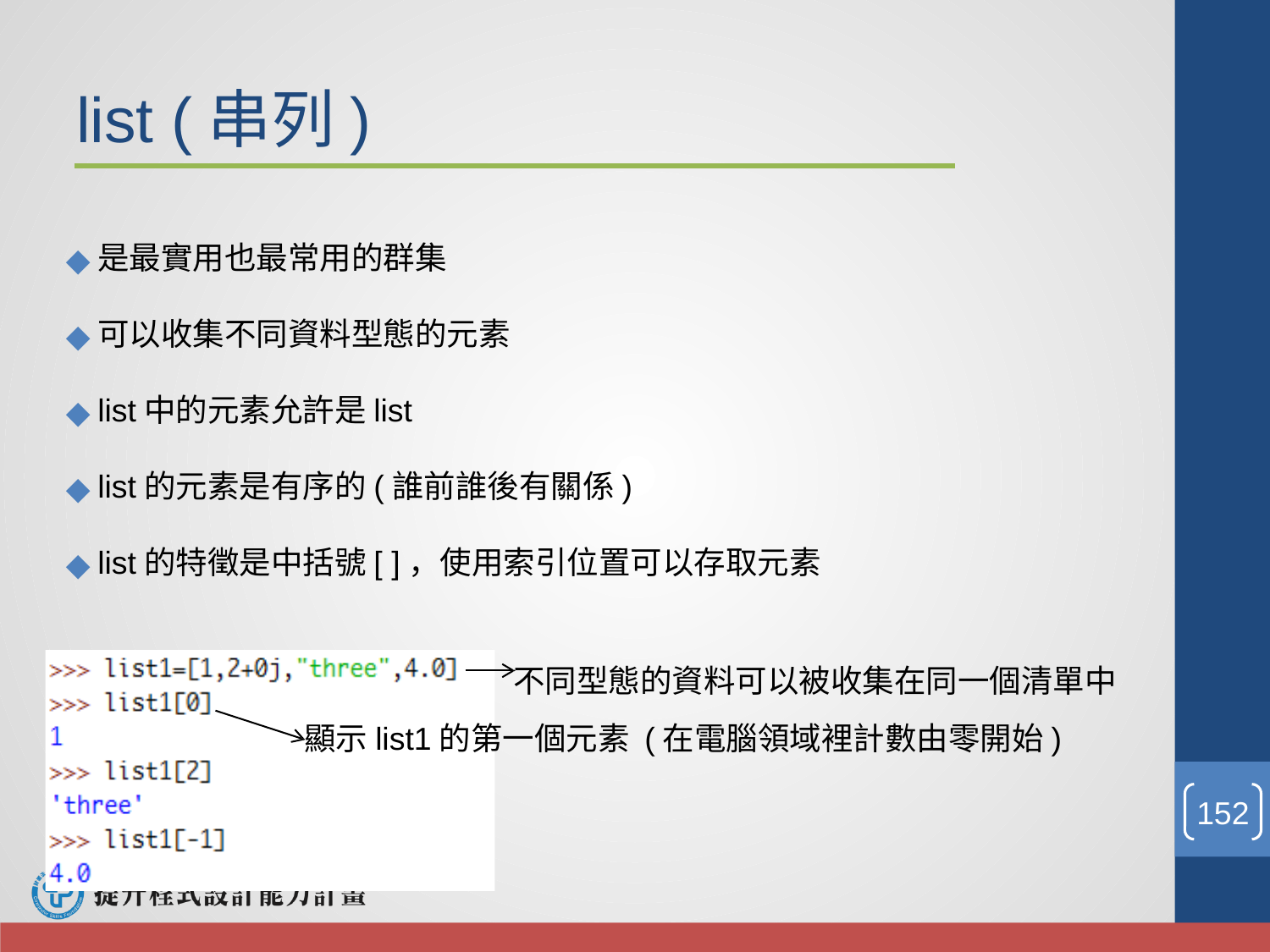

list (串列)
是最實⽤也最常⽤的群集
可以收集不同資料型態的元素
list中的元素允許是list
list的元素是有序的(誰前誰後有關係)
list的特徵是中括號[ ]，使⽤索引位置可以存取元素

不同型態的資料可以被收集在同一個清單中
顯示list1的第一個元素 (在電腦領域裡計數由零開始)

152